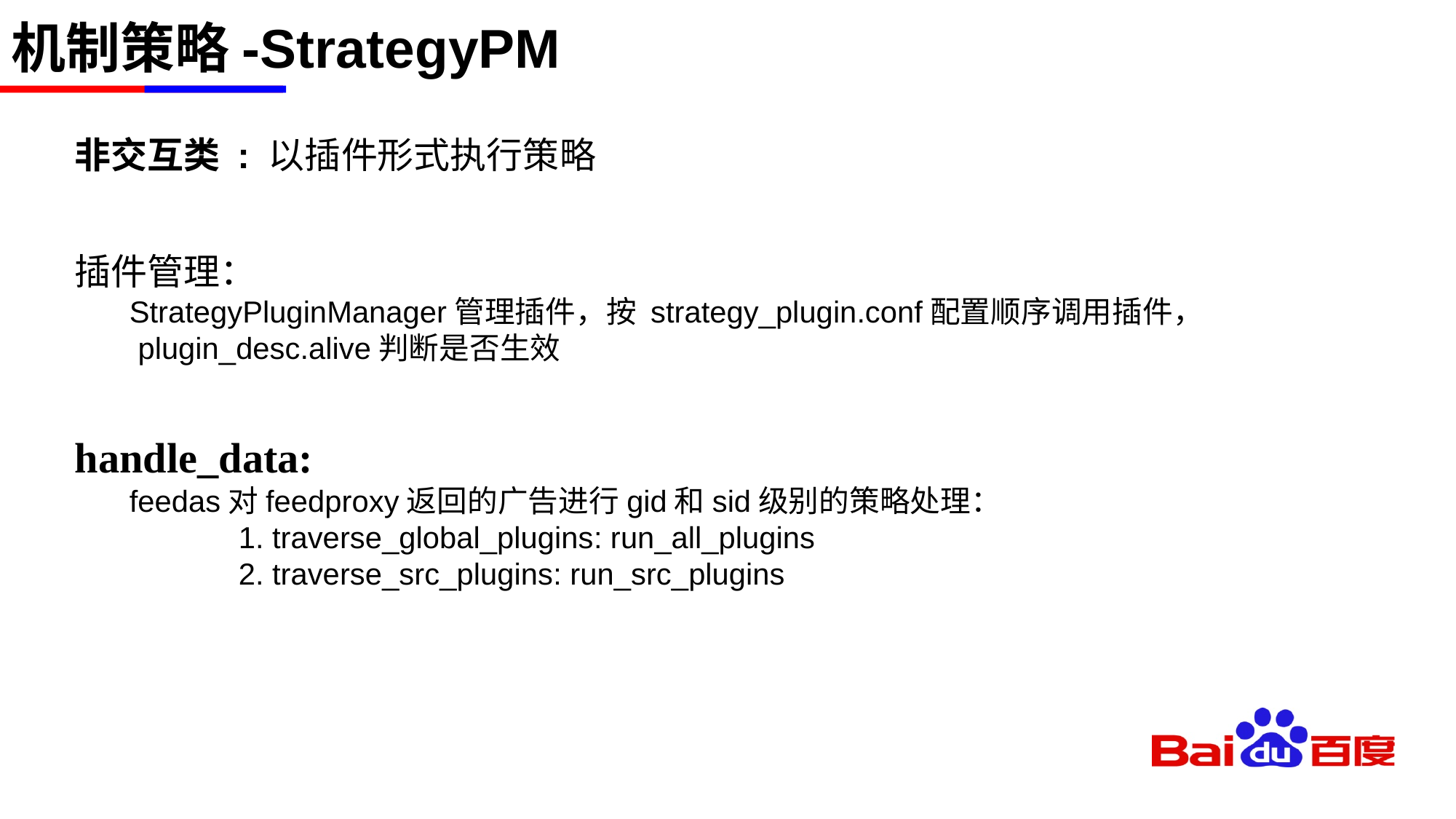

# 机制策略-StrategyPM
非交互类 : 以插件形式执行策略

插件管理：
StrategyPluginManager管理插件，按 strategy_plugin.conf配置顺序调用插件，
 plugin_desc.alive判断是否生效

handle_data:
feedas对feedproxy返回的广告进行gid和sid级别的策略处理：
	1. traverse_global_plugins: run_all_plugins
	2. traverse_src_plugins: run_src_plugins